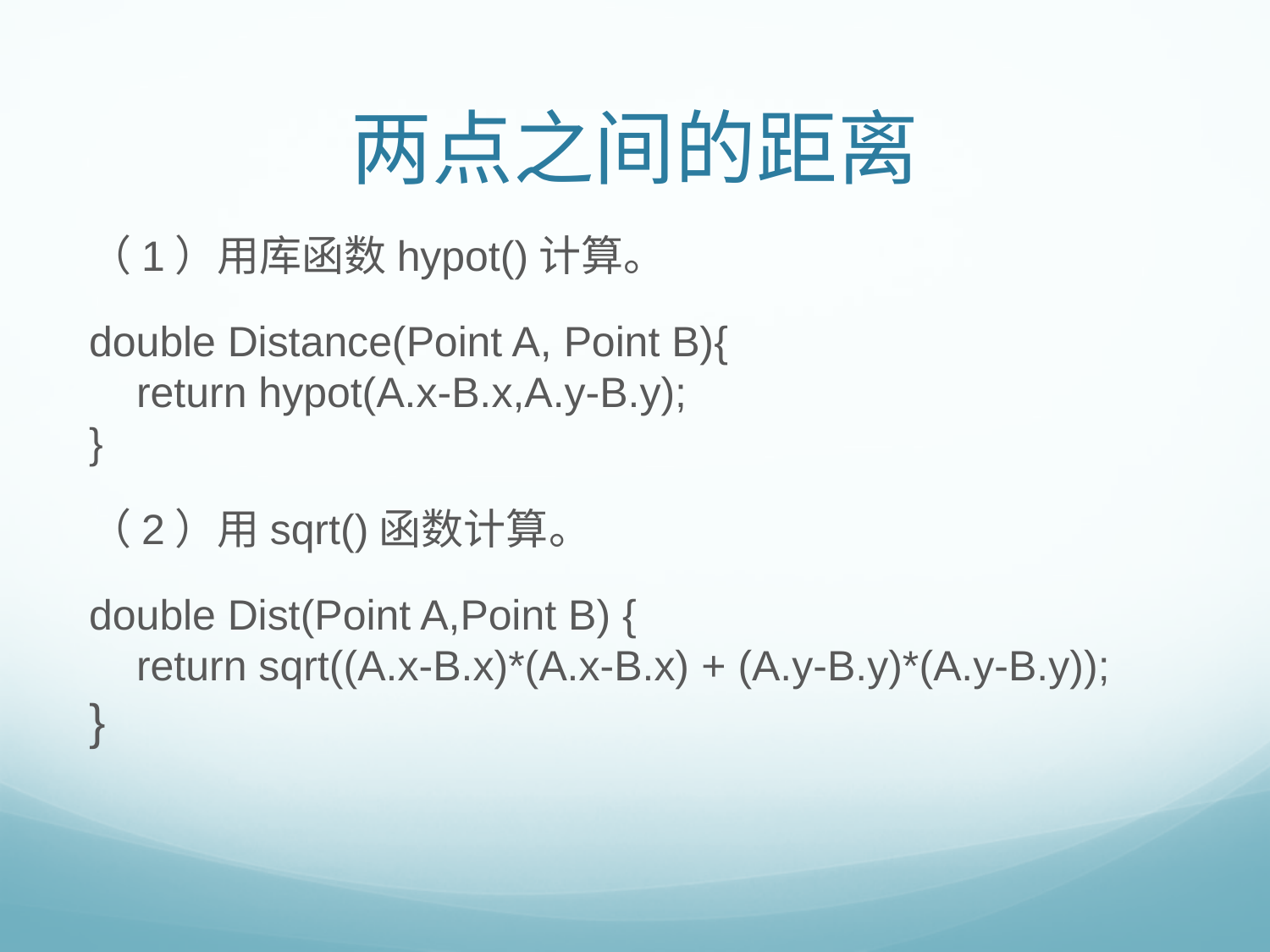

# 两点之间的距离
（1）用库函数hypot()计算。
double Distance(Point A, Point B){
    return hypot(A.x-B.x,A.y-B.y);
}
（2）用sqrt()函数计算。
double Dist(Point A,Point B) {
    return sqrt((A.x-B.x)*(A.x-B.x) + (A.y-B.y)*(A.y-B.y));
}